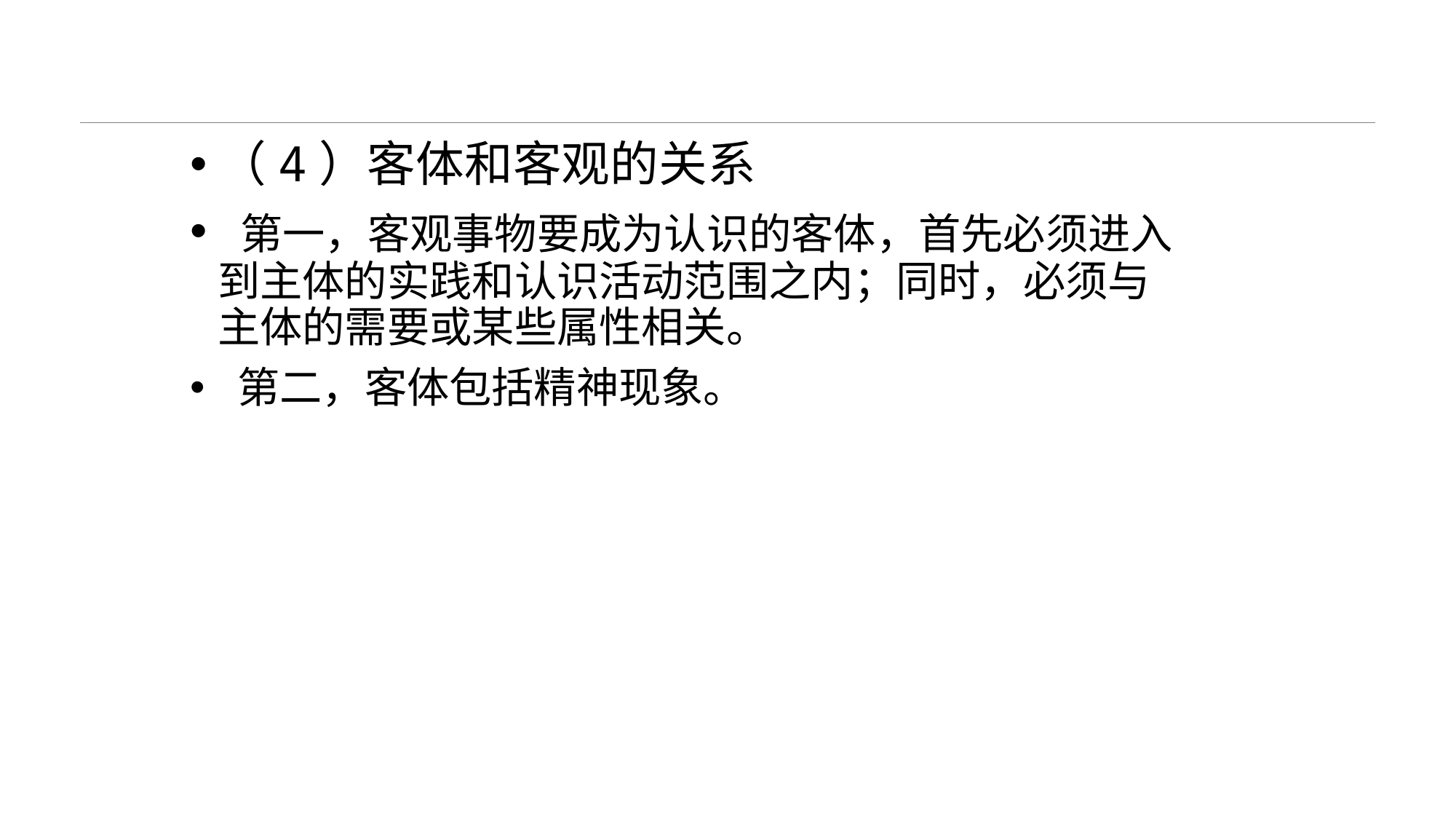

#
（4）客体和客观的关系
 第一，客观事物要成为认识的客体，首先必须进入到主体的实践和认识活动范围之内；同时，必须与主体的需要或某些属性相关。
 第二，客体包括精神现象。